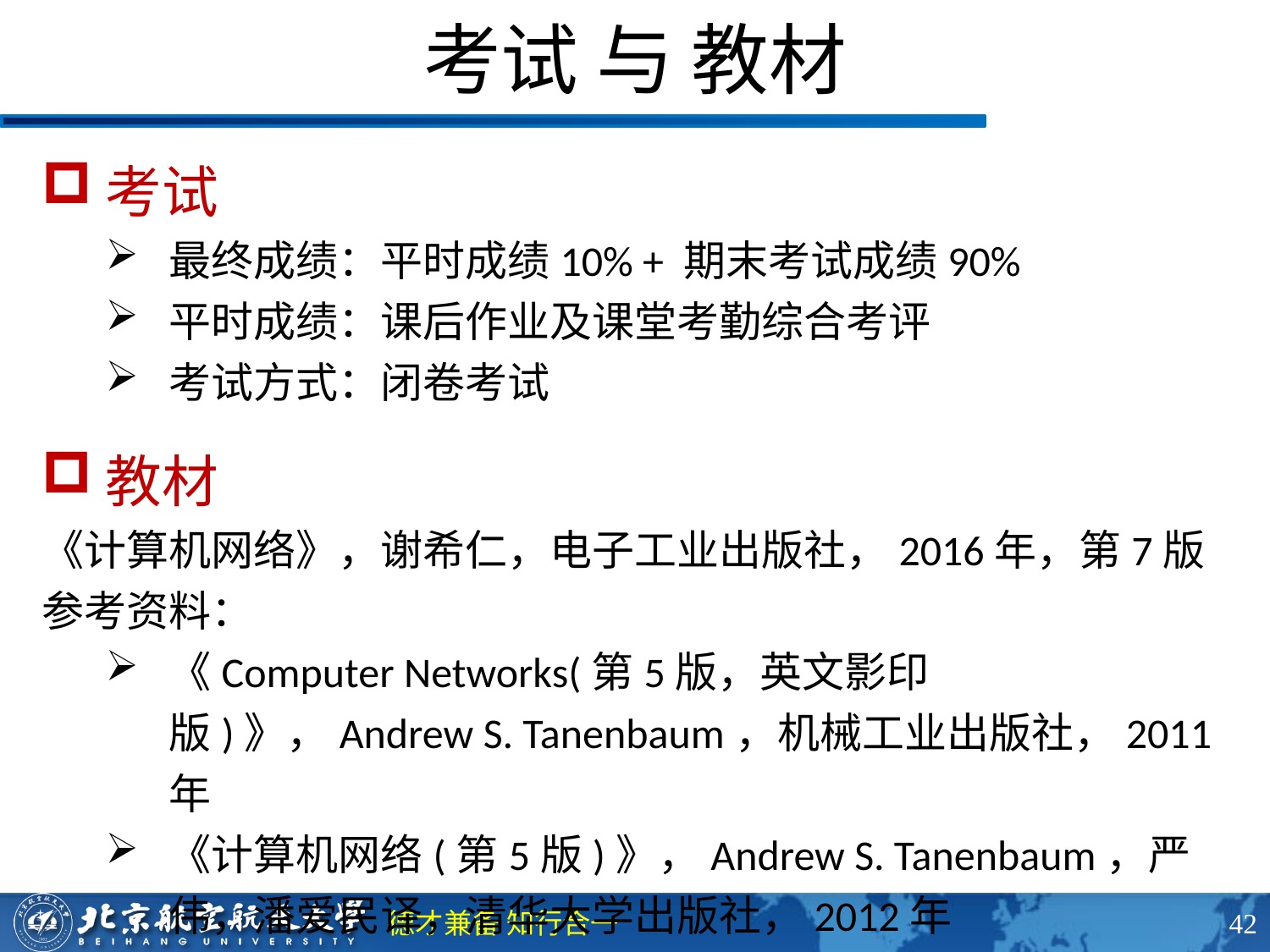

# 考试 与 教材

考试
最终成绩：平时成绩10% + 期末考试成绩90%
平时成绩：课后作业及课堂考勤综合考评
考试方式：闭卷考试
教材
《计算机网络》，谢希仁，电子工业出版社，2016年，第7版
参考资料：
《Computer Networks(第5版，英文影印版)》，Andrew S. Tanenbaum，机械工业出版社，2011年
《计算机网络(第5版)》，Andrew S. Tanenbaum，严伟，潘爱民译，清华大学出版社，2012年
42